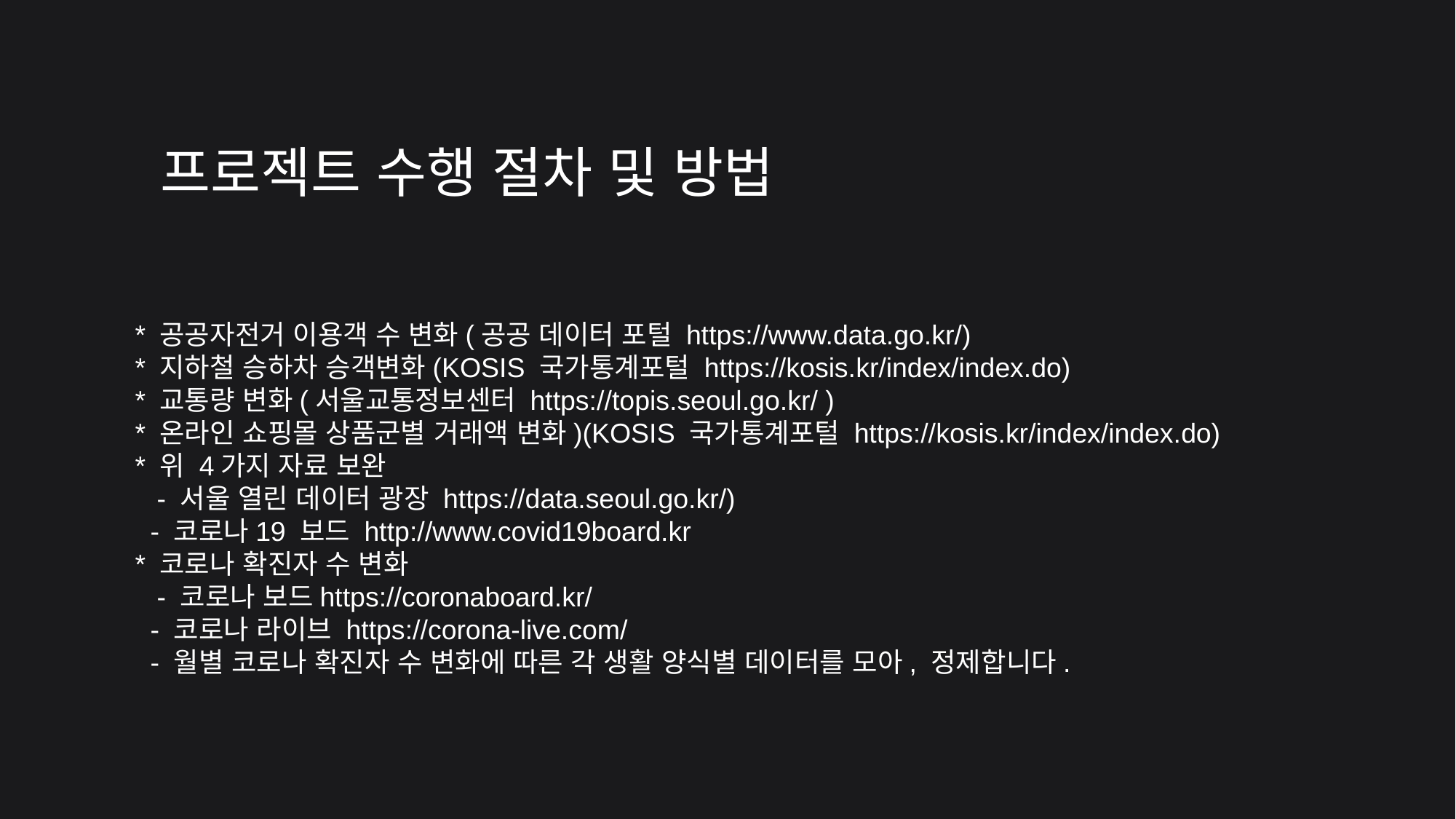

프로젝트 수행 절차 및 방법
* 공공자전거 이용객 수 변화(공공 데이터 포털 https://www.data.go.kr/)
* 지하철 승하차 승객변화(KOSIS 국가통계포털 https://kosis.kr/index/index.do)
* 교통량 변화(서울교통정보센터 https://topis.seoul.go.kr/ )
* 온라인 쇼핑몰 상품군별 거래액 변화)(KOSIS 국가통계포털 https://kosis.kr/index/index.do)
* 위 4가지 자료 보완
  - 서울 열린 데이터 광장 https://data.seoul.go.kr/)
  - 코로나19 보드 http://www.covid19board.kr
* 코로나 확진자 수 변화
  - 코로나 보드https://coronaboard.kr/
  - 코로나 라이브 https://corona-live.com/
  - 월별 코로나 확진자 수 변화에 따른 각 생활 양식별 데이터를 모아, 정제합니다.